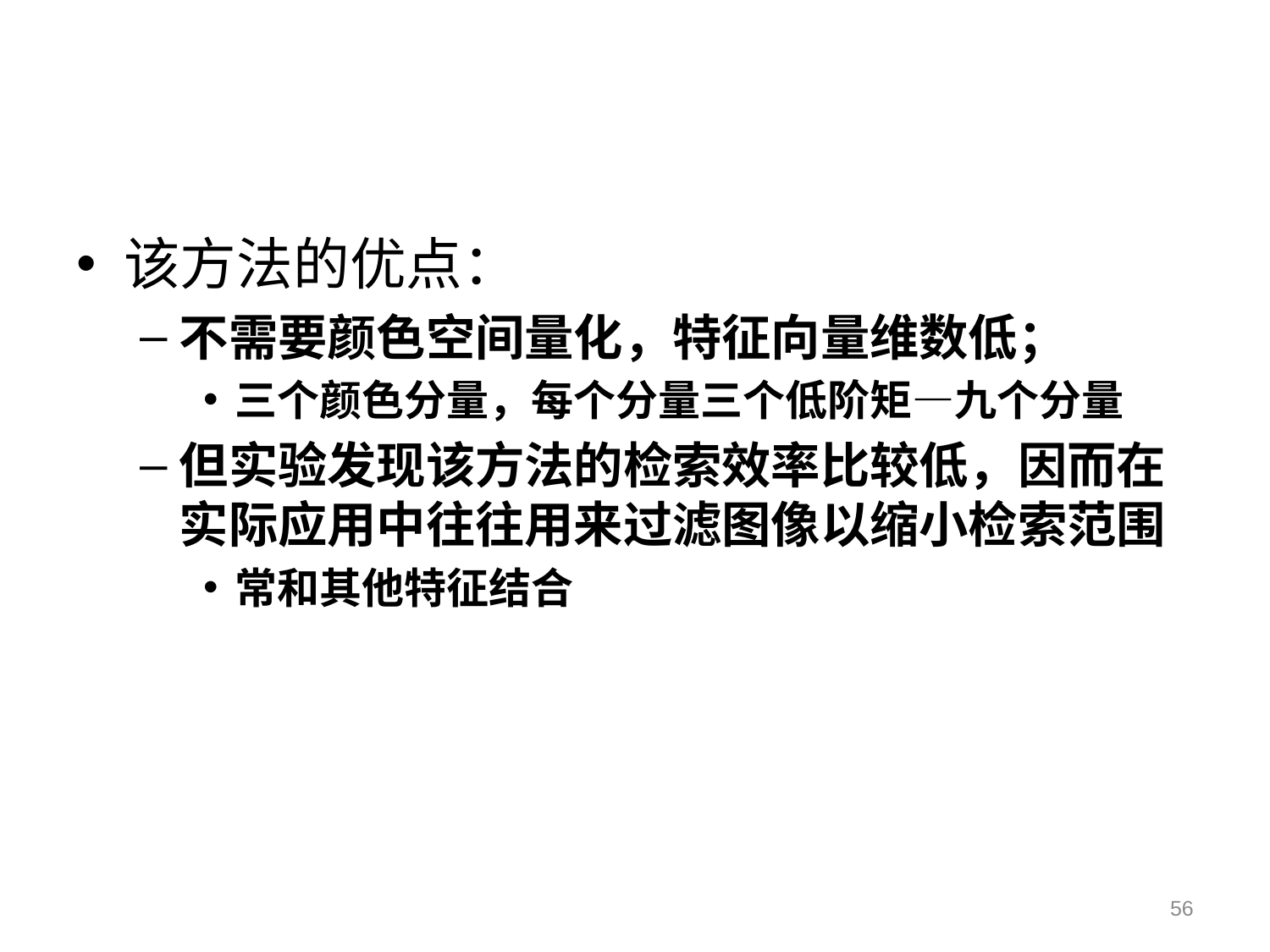

#
该方法的优点：
不需要颜色空间量化，特征向量维数低；
三个颜色分量，每个分量三个低阶矩—九个分量
但实验发现该方法的检索效率比较低，因而在实际应用中往往用来过滤图像以缩小检索范围
常和其他特征结合
56